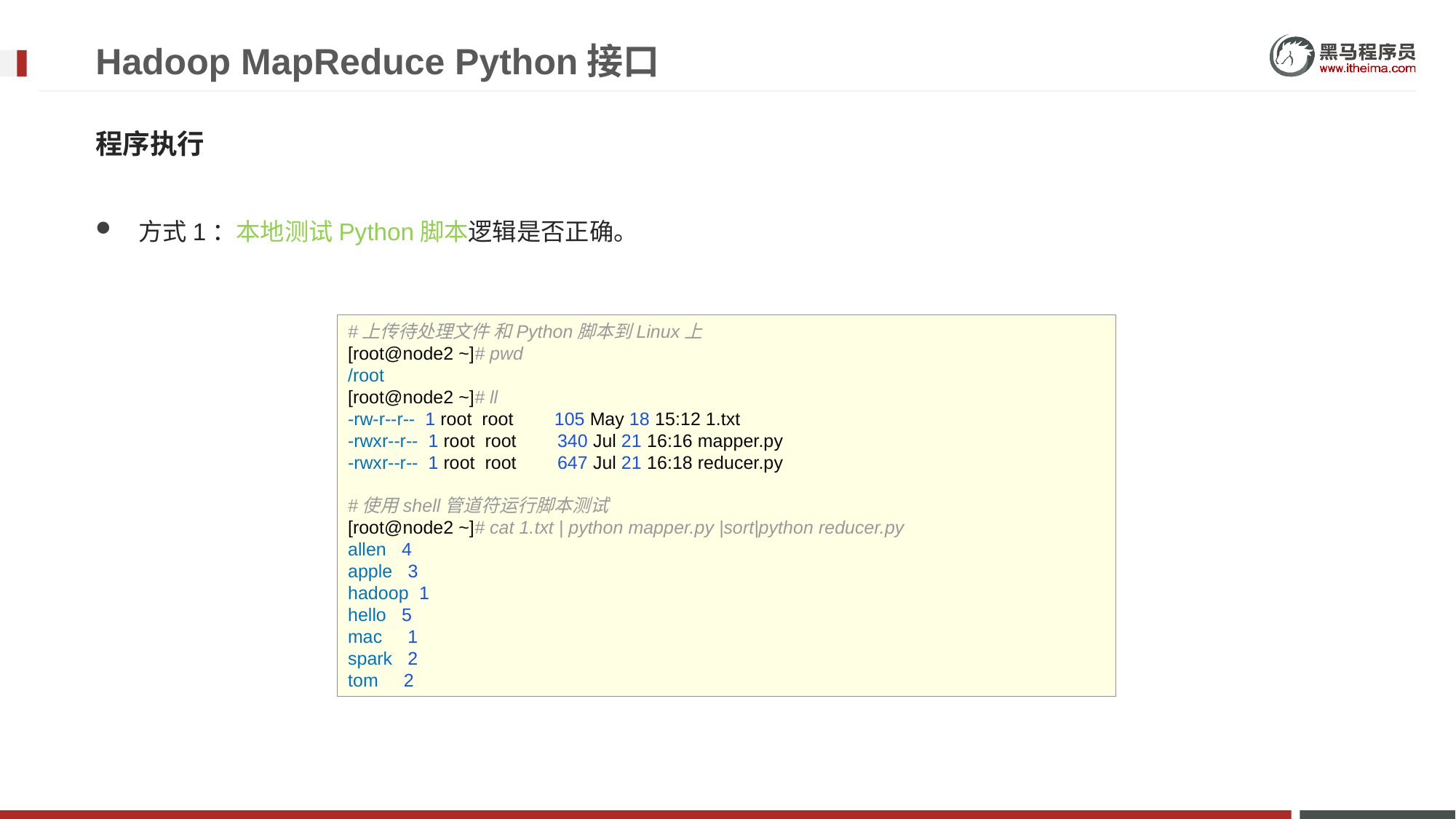

# Hadoop MapReduce Python接口
程序执行
方式1：本地测试Python脚本逻辑是否正确。
#上传待处理文件 和Python脚本到Linux上
[root@node2 ~]# pwd
/root
[root@node2 ~]# ll
-rw-r--r--  1 root  root        105 May 18 15:12 1.txt
-rwxr--r--  1 root  root        340 Jul 21 16:16 mapper.py
-rwxr--r--  1 root  root        647 Jul 21 16:18 reducer.py
#使用shell管道符运行脚本测试
[root@node2 ~]# cat 1.txt | python mapper.py |sort|python reducer.py
allen   4
apple   3
hadoop  1
hello   5
mac     1
spark   2
tom     2